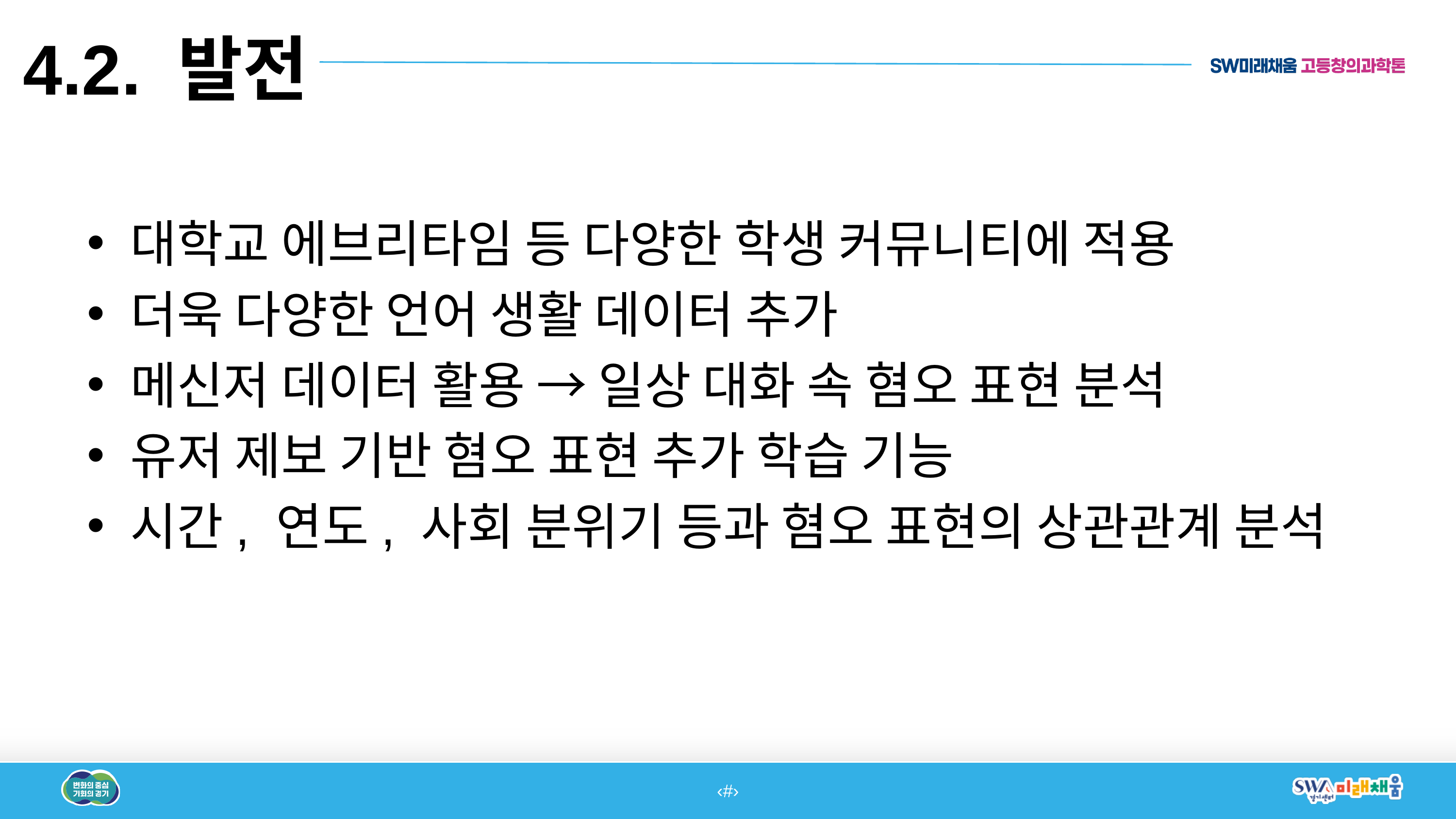

4.2. 발전

대학교 에브리타임 등 다양한 학생 커뮤니티에 적용
더욱 다양한 언어 생활 데이터 추가
메신저 데이터 활용 → 일상 대화 속 혐오 표현 분석
유저 제보 기반 혐오 표현 추가 학습 기능
시간, 연도, 사회 분위기 등과 혐오 표현의 상관관계 분석

‹#›